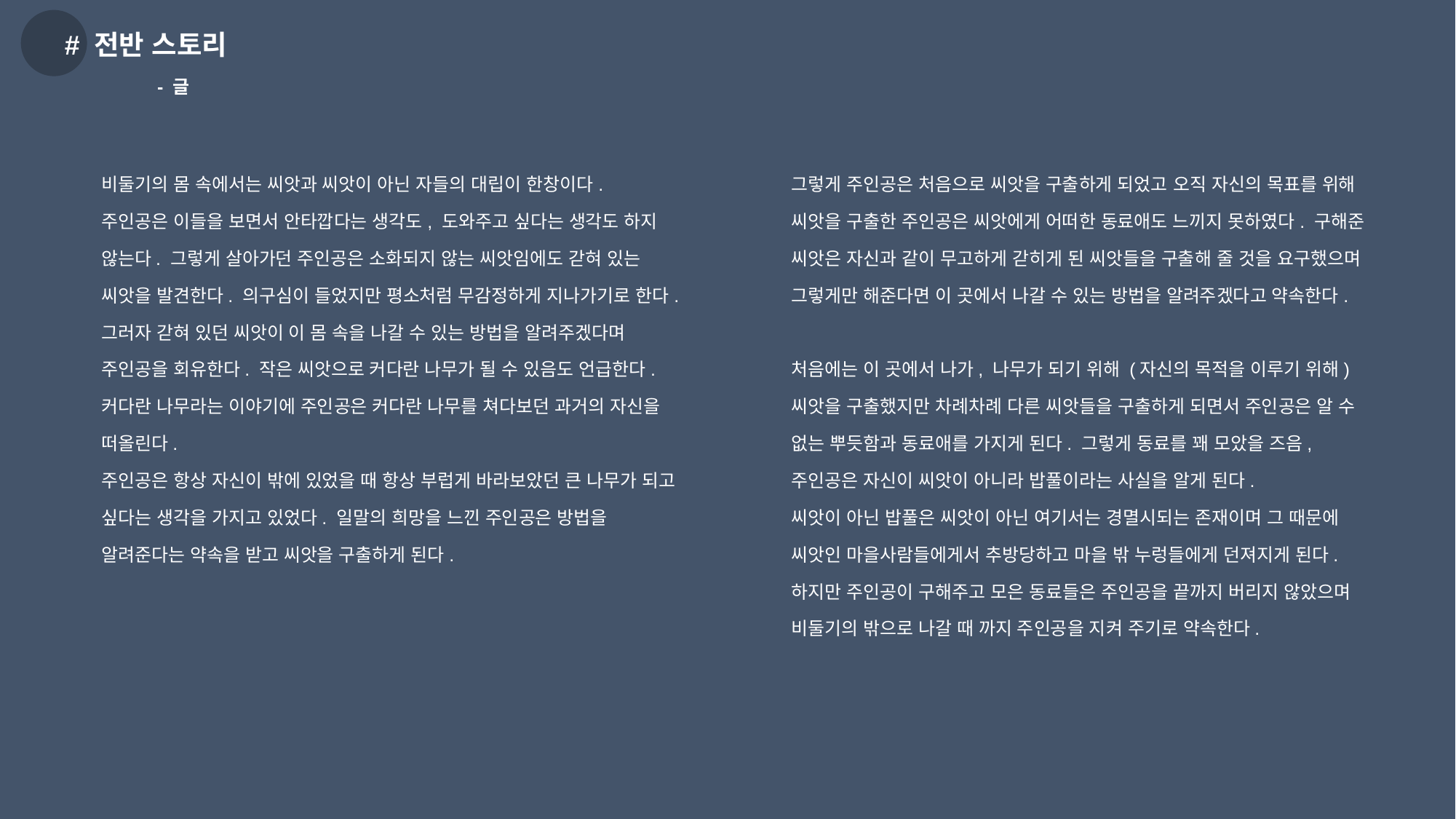

# 전반 스토리
- 글
비둘기의 몸 속에서는 씨앗과 씨앗이 아닌 자들의 대립이 한창이다.
주인공은 이들을 보면서 안타깝다는 생각도, 도와주고 싶다는 생각도 하지 않는다. 그렇게 살아가던 주인공은 소화되지 않는 씨앗임에도 갇혀 있는 씨앗을 발견한다. 의구심이 들었지만 평소처럼 무감정하게 지나가기로 한다.
그러자 갇혀 있던 씨앗이 이 몸 속을 나갈 수 있는 방법을 알려주겠다며 주인공을 회유한다. 작은 씨앗으로 커다란 나무가 될 수 있음도 언급한다. 커다란 나무라는 이야기에 주인공은 커다란 나무를 쳐다보던 과거의 자신을 떠올린다.
주인공은 항상 자신이 밖에 있었을 때 항상 부럽게 바라보았던 큰 나무가 되고 싶다는 생각을 가지고 있었다. 일말의 희망을 느낀 주인공은 방법을 알려준다는 약속을 받고 씨앗을 구출하게 된다.

그렇게 주인공은 처음으로 씨앗을 구출하게 되었고 오직 자신의 목표를 위해  씨앗을 구출한 주인공은 씨앗에게 어떠한 동료애도 느끼지 못하였다. 구해준 씨앗은 자신과 같이 무고하게 갇히게 된 씨앗들을 구출해 줄 것을 요구했으며 그렇게만 해준다면 이 곳에서 나갈 수 있는 방법을 알려주겠다고 약속한다.

처음에는 이 곳에서 나가, 나무가 되기 위해 (자신의 목적을 이루기 위해) 씨앗을 구출했지만 차례차례 다른 씨앗들을 구출하게 되면서 주인공은 알 수 없는 뿌듯함과 동료애를 가지게 된다. 그렇게 동료를 꽤 모았을 즈음, 주인공은 자신이 씨앗이 아니라 밥풀이라는 사실을 알게 된다.
씨앗이 아닌 밥풀은 씨앗이 아닌 여기서는 경멸시되는 존재이며 그 때문에 씨앗인 마을사람들에게서 추방당하고 마을 밖 누렁들에게 던져지게 된다.
하지만 주인공이 구해주고 모은 동료들은 주인공을 끝까지 버리지 않았으며 비둘기의 밖으로 나갈 때 까지 주인공을 지켜 주기로 약속한다.